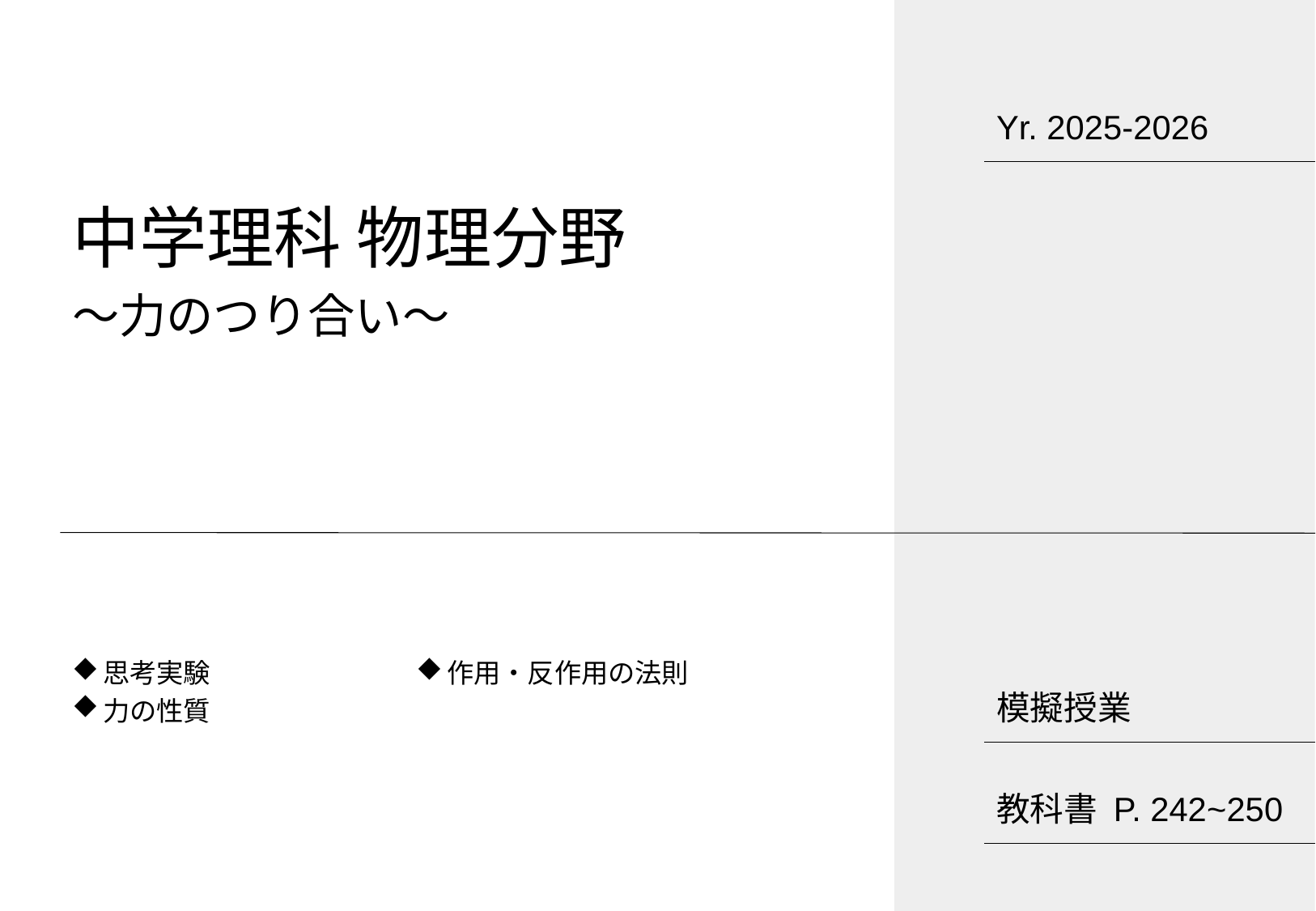

Yr. 2025-2026
中学理科 物理分野
～力のつり合い～
思考実験
力の性質
作用・反作用の法則
模擬授業
教科書 P. 242~250